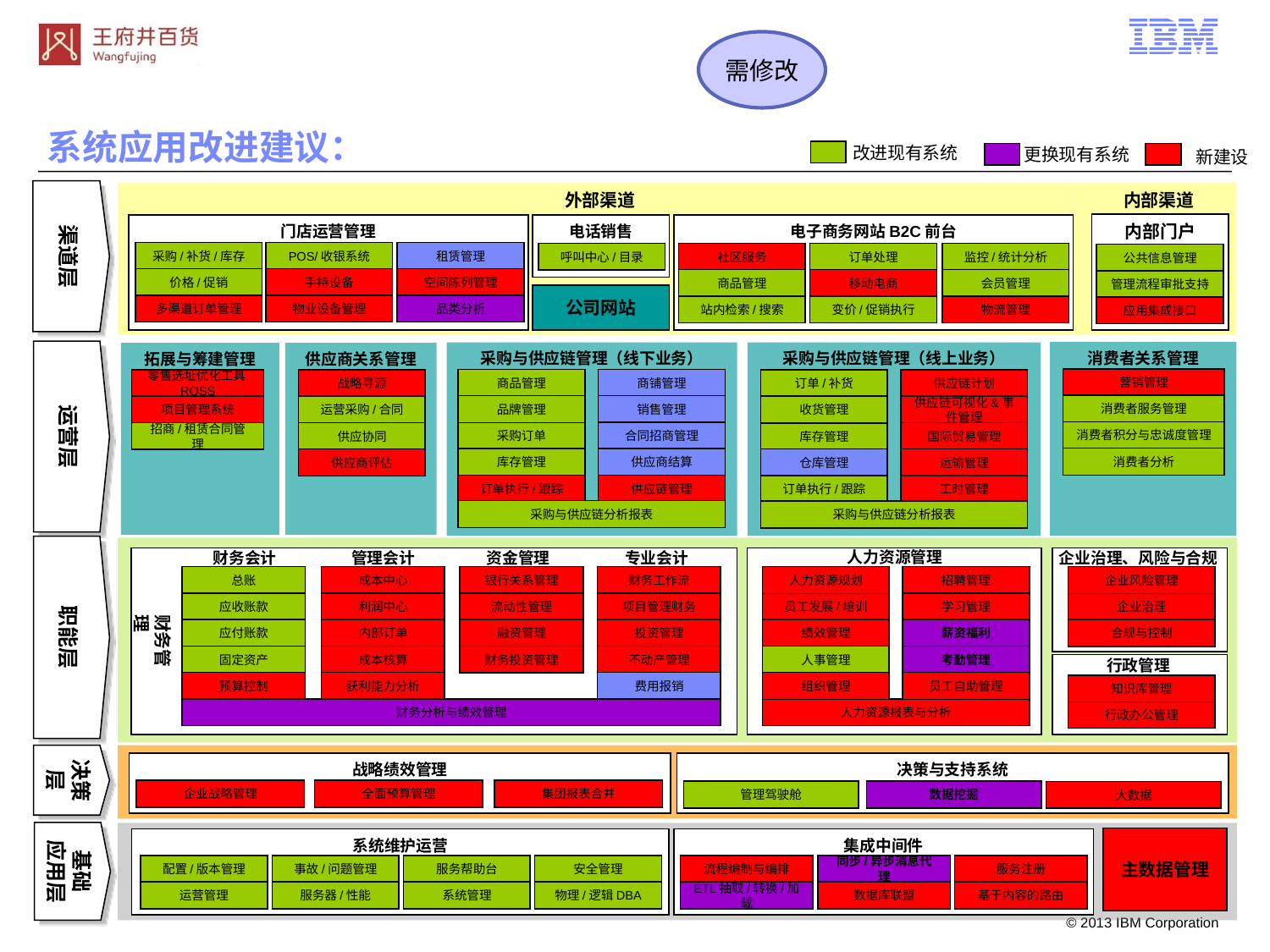

需修改
# 系统应用改进建议：
改进现有系统
更换现有系统
新建设

渠道层
外部渠道
内部渠道
内部门户
门店运营管理
电话销售
电子商务网站B2C前台
采购/补货/库存
POS/收银系统
租赁管理
呼叫中心/目录
社区服务
订单处理
监控/统计分析
公共信息管理
价格/促销
手持设备
空间陈列管理
商品管理
移动电商
会员管理
管理流程审批支持
公司网站
多渠道订单管理
物业设备管理
品类分析
站内检索/搜索
变价/促销执行
物流管理
应用集成接口
运营层
消费者关系管理
采购与供应链管理（线下业务）
采购与供应链管理（线上业务）
拓展与筹建管理
供应商关系管理
营销管理
商品管理
商铺管理
零售选址优化工具ROSS
战略寻源
订单/补货
供应链计划
消费者服务管理
品牌管理
销售管理
项目管理系统
运营采购/合同
收货管理
供应链可视化&事件管理
消费者积分与忠诚度管理
采购订单
合同招商管理
招商/租赁合同管理
供应协同
库存管理
国际贸易管理
消费者分析
库存管理
供应商结算
供应商评估
仓库管理
运输管理
订单执行/跟踪
供应链管理
订单执行/跟踪
工时管理
采购与供应链分析报表
采购与供应链分析报表
职能层

人力资源管理
财务会计
管理会计
资金管理
专业会计
企业治理、风险与合规

总账
成本中心
银行关系管理
财务工作流
人力资源规划
招聘管理
企业风险管理
应收账款
利润中心
流动性管理
项目管理财务
员工发展/培训
学习管理
企业治理
财务管理
应付账款
内部订单
融资管理
投资管理
绩效管理
薪资福利
合规与控制
固定资产
成本核算
财务投资管理
不动产管理
人事管理
考勤管理
行政管理

预算控制
获利能力分析
费用报销
组织管理
员工自助管理
知识库管理
财务分析与绩效管理
人力资源报表与分析
行政办公管理
决策层

战略绩效管理
决策与支持系统
企业战略管理
全面预算管理
集团报表合并
管理驾驶舱
数据挖掘
大数据
基础
应用层

主数据管理
系统维护运营
集成中间件
配置/版本管理
事故/问题管理
服务帮助台
安全管理
流程编制与编排
同步/异步消息代理
服务注册
运营管理
服务器/性能
系统管理
物理/逻辑DBA
ETL抽取/转换/加载
数据库联盟
基于内容的路由